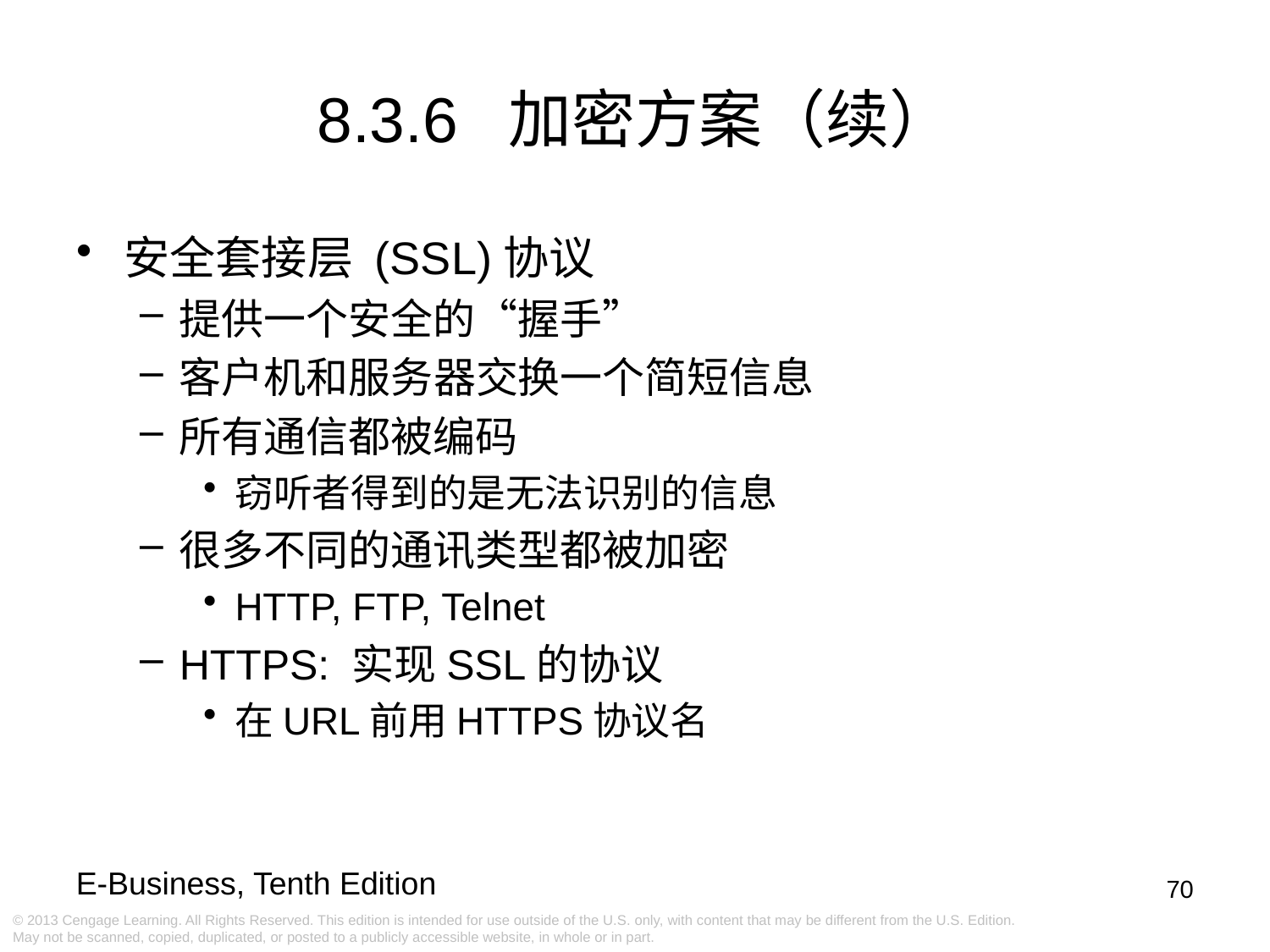

8.3.6  加密方案（续）
安全套接层 (SSL)协议
提供一个安全的“握手”
客户机和服务器交换一个简短信息
所有通信都被编码
窃听者得到的是无法识别的信息
很多不同的通讯类型都被加密
HTTP, FTP, Telnet
HTTPS: 实现SSL的协议
在URL前用HTTPS协议名
70